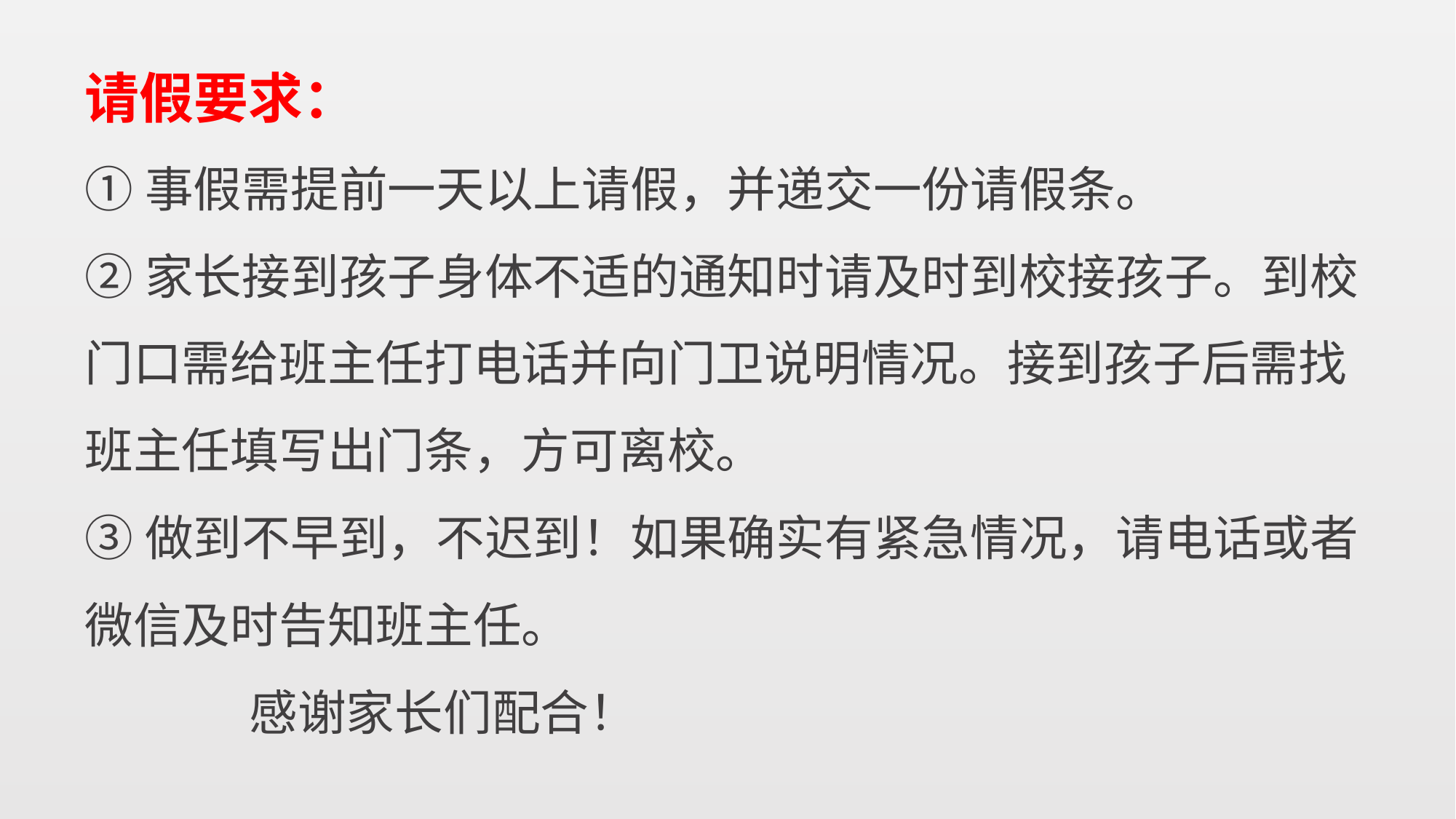

请假要求：
①事假需提前一天以上请假，并递交一份请假条。
②家长接到孩子身体不适的通知时请及时到校接孩子。到校门口需给班主任打电话并向门卫说明情况。接到孩子后需找班主任填写出门条，方可离校。
③做到不早到，不迟到！如果确实有紧急情况，请电话或者微信及时告知班主任。
              感谢家长们配合！